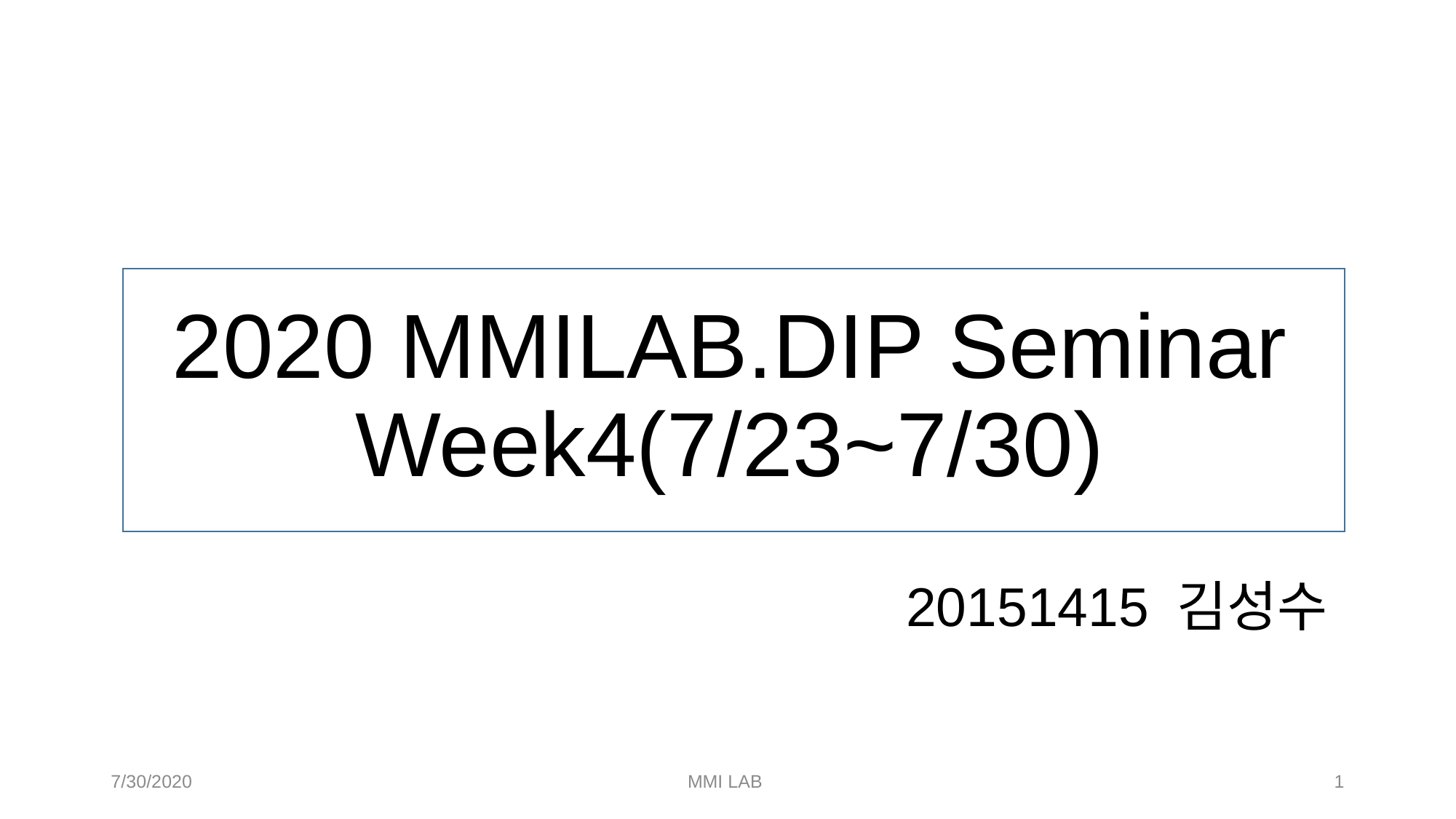

# 2020 MMILAB.DIP Seminar Week4(7/23~7/30)

20151415 김성수
7/30/2020
MMI LAB
1